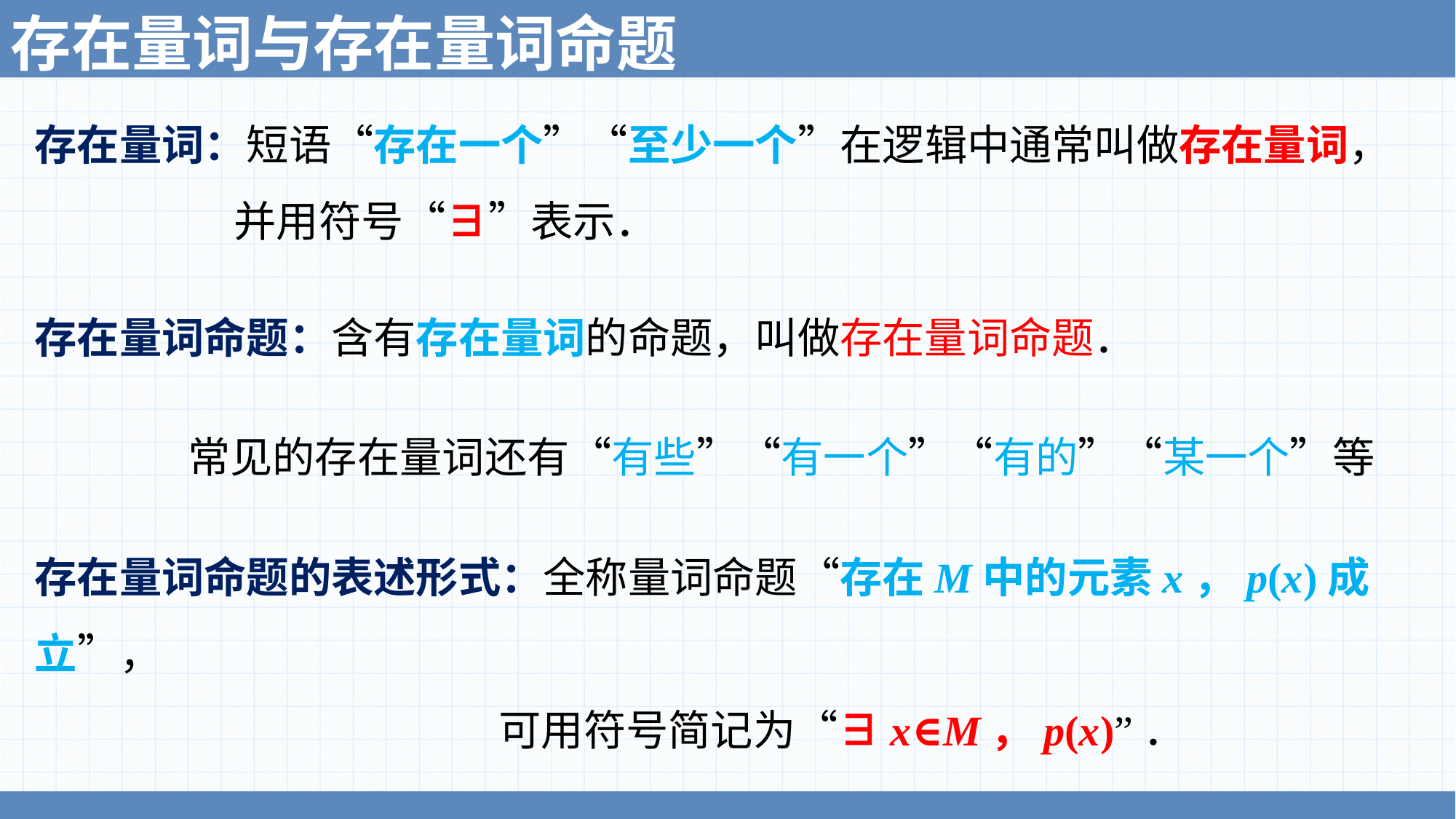

存在量词与存在量词命题
存在量词：短语“存在一个”“至少一个”在逻辑中通常叫做存在量词，
                    并用符号“∃”表示．
存在量词命题：含有存在量词的命题，叫做存在量词命题．
常见的存在量词还有“有些”“有一个”“有的”“某一个”等
存在量词命题的表述形式：全称量词命题“存在M中的元素x，p(x)成立”，
                                                可用符号简记为“∃x∈M，p(x)”．